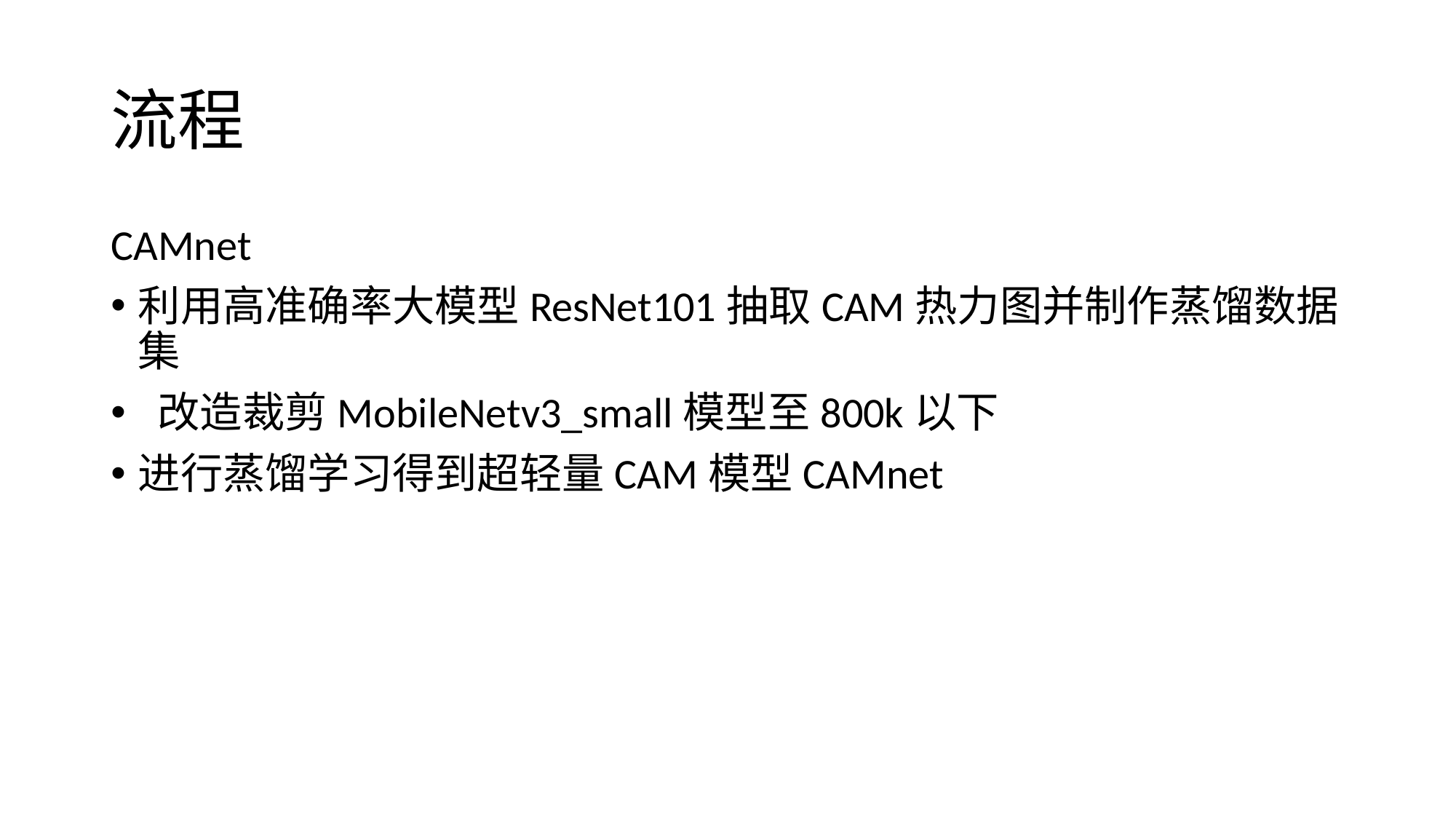

# 流程
CAMnet
利用高准确率大模型ResNet101抽取CAM热力图并制作蒸馏数据集
 改造裁剪MobileNetv3_small模型至800k以下
进行蒸馏学习得到超轻量CAM模型CAMnet